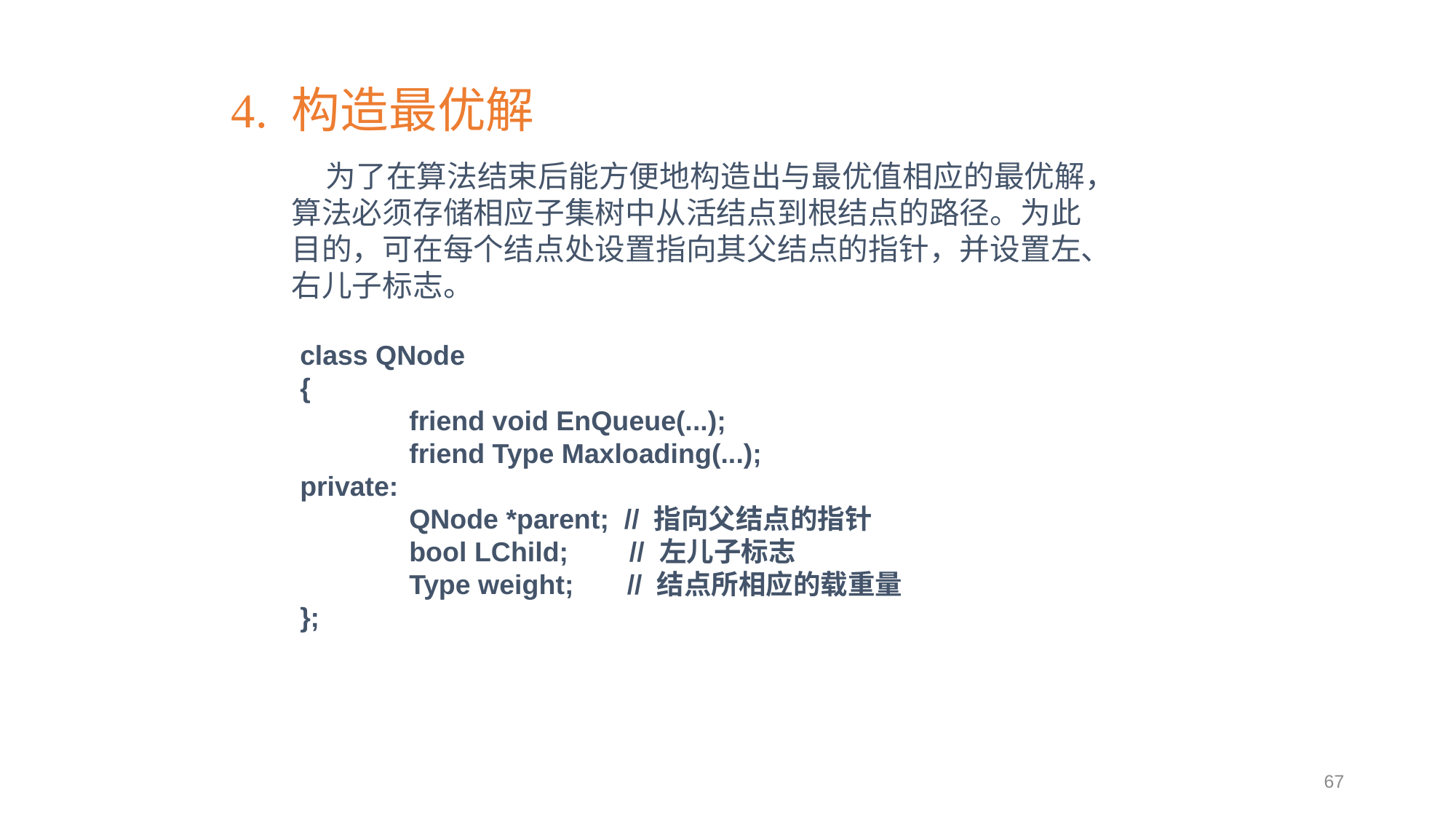

67
4. 构造最优解
    为了在算法结束后能方便地构造出与最优值相应的最优解，算法必须存储相应子集树中从活结点到根结点的路径。为此目的，可在每个结点处设置指向其父结点的指针，并设置左、右儿子标志。

class QNode
{
	friend void EnQueue(...);
	friend Type Maxloading(...);
private:
	QNode *parent;  // 指向父结点的指针
	bool LChild;        // 左儿子标志
	Type weight;       // 结点所相应的载重量
};